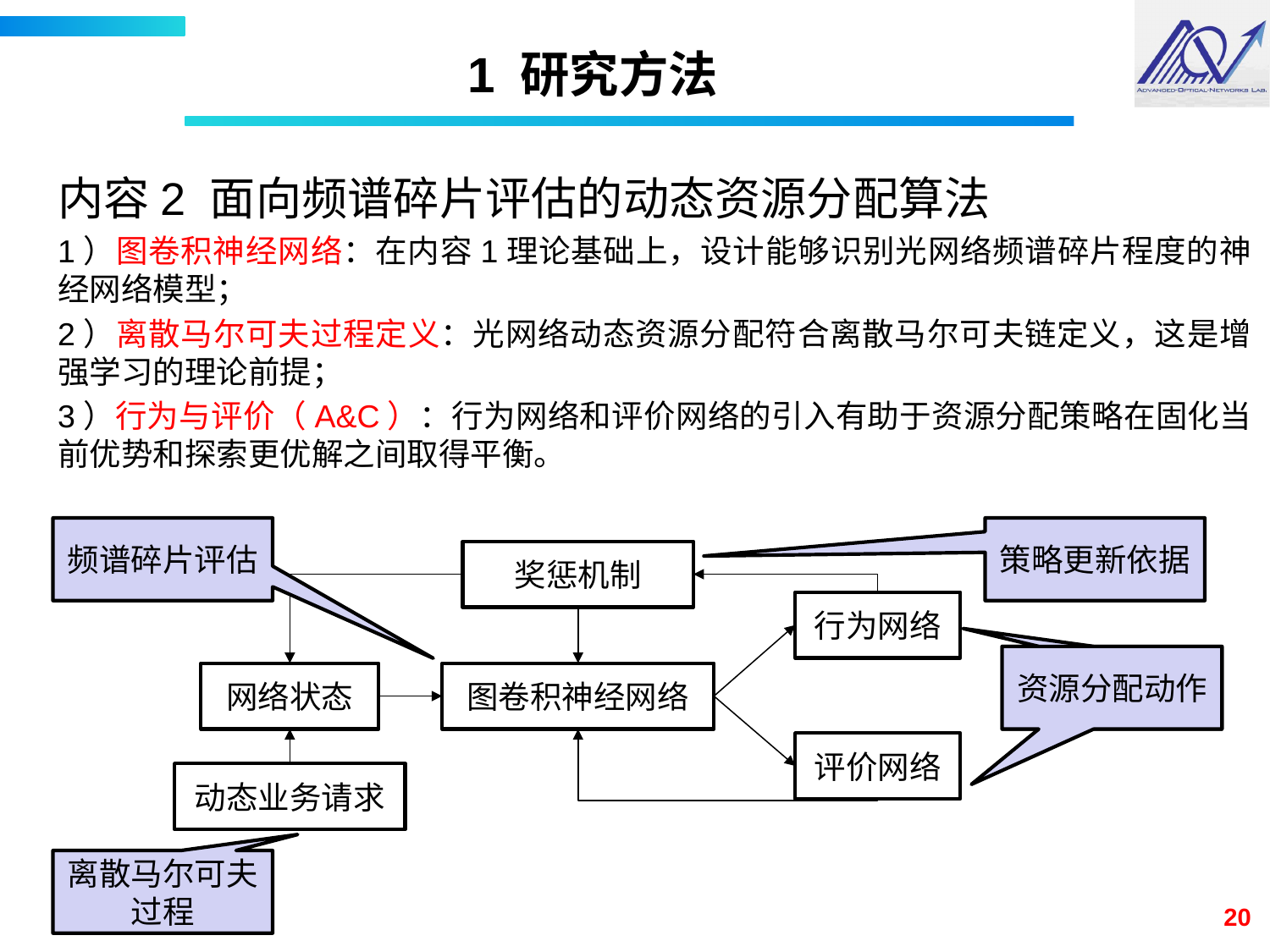

# 1 研究方法
内容2 面向频谱碎片评估的动态资源分配算法
1）图卷积神经网络：在内容1理论基础上，设计能够识别光网络频谱碎片程度的神经网络模型；
2）离散马尔可夫过程定义：光网络动态资源分配符合离散马尔可夫链定义，这是增强学习的理论前提；
3）行为与评价（A&C）：行为网络和评价网络的引入有助于资源分配策略在固化当前优势和探索更优解之间取得平衡。
策略更新依据
频谱碎片评估
奖惩机制
行为网络

资源分配动作
网络状态
图卷积神经网络
评价网络
动态业务请求
离散马尔可夫过程
20